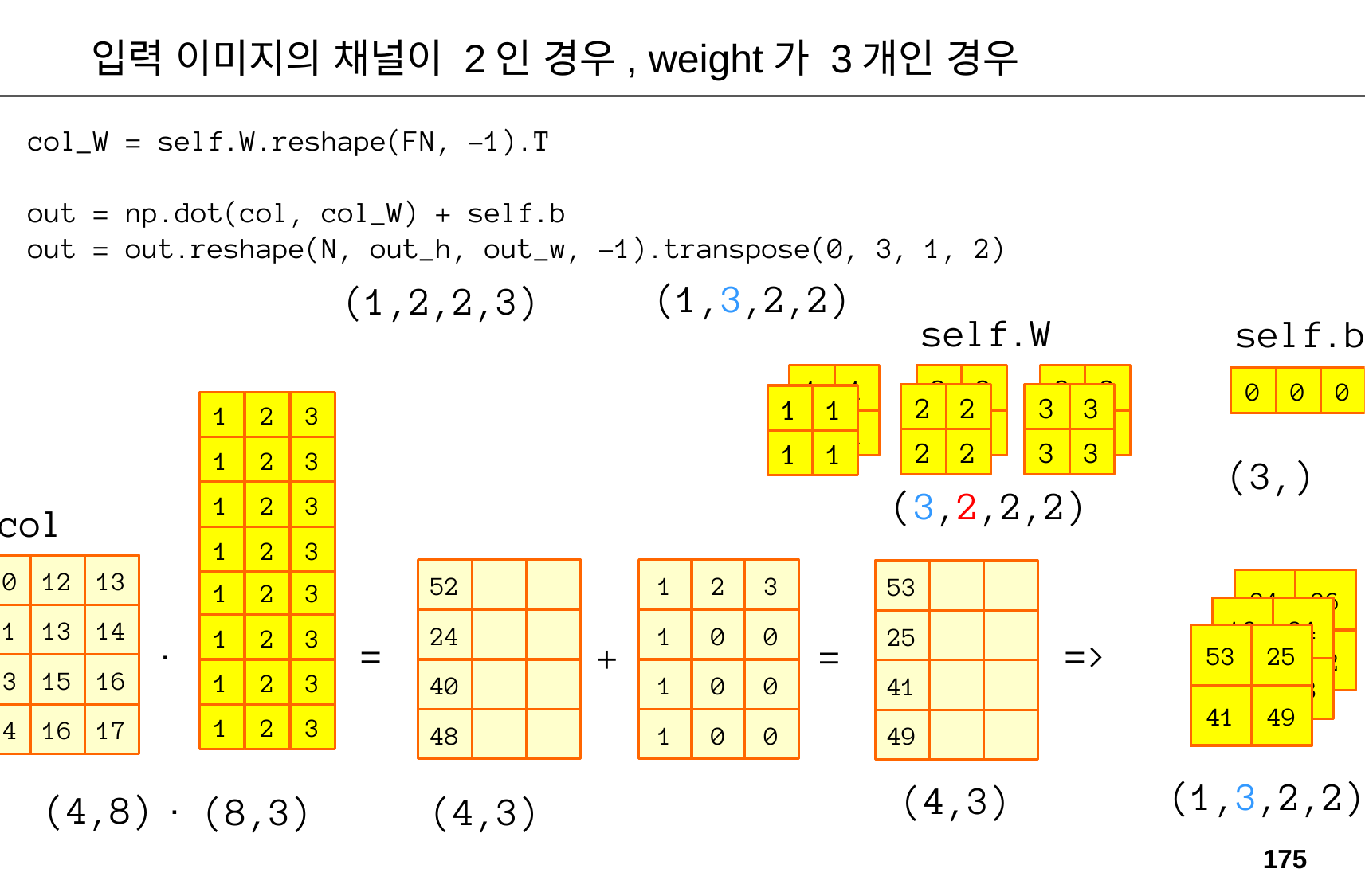

입력 이미지의 채널이 2인 경우, weight가 3개인 경우
col_W = self.W.reshape(FN, -1).T

out = np.dot(col, col_W) + self.b
out = out.reshape(N, out_h, out_w, -1).transpose(0, 3, 1, 2)
(1,3,2,2)
(1,2,2,3)
self.W
self.b
1
1
1
1
2
2
2
2
3
3
3
3
0
0
0
2
2
2
2
3
3
3
3
1
1
1
1
1
2
3
1
2
3
(3,)
(3,2,2,2)
1
2
3
col
1
2
3
9
10
12
13
0
1
3
4
52

1
2
3
53

1
2
3
24
36
60
72
16
24
40
48
10
11
13
14
1
2
4
5
24

1
0
0
25

.
1
2
3
=
=>
=
+
53
25
41
49
12
13
15
16
3
4
6
7
1
2
3
40

1
0
0
41

13
14
16
17
1
2
3
4
5
7
8
48

1
0
0
49

(1,3,2,2)
.
(4,3)
(4,8)
(8,3)
(4,3)